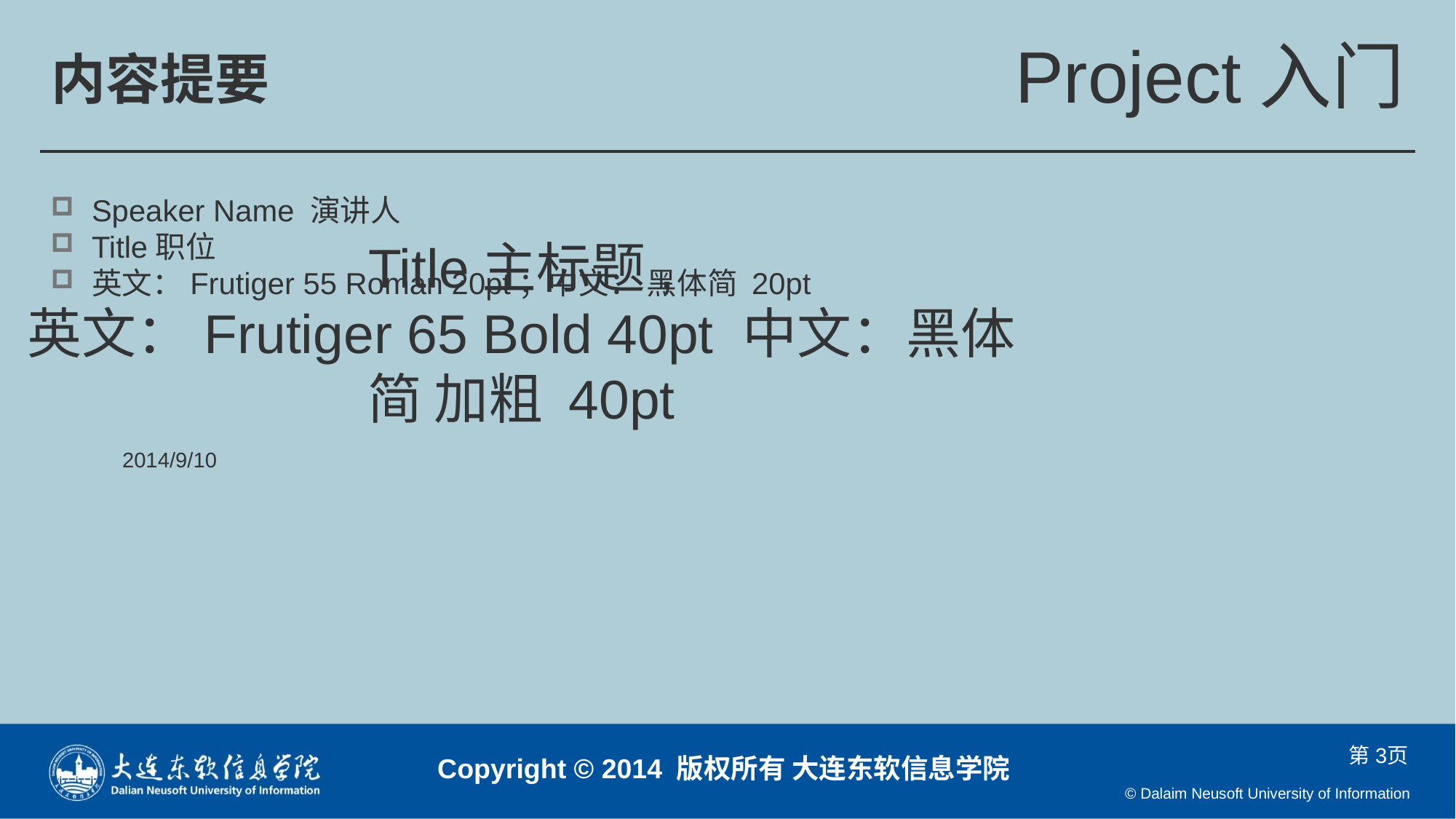

Speaker Name 演讲人
Title职位
英文：Frutiger 55 Roman 20pt；中文： 黑体简 20pt
Title主标题,
英文：Frutiger 65 Bold 40pt 中文：黑体简 加粗 40pt
2014/9/10